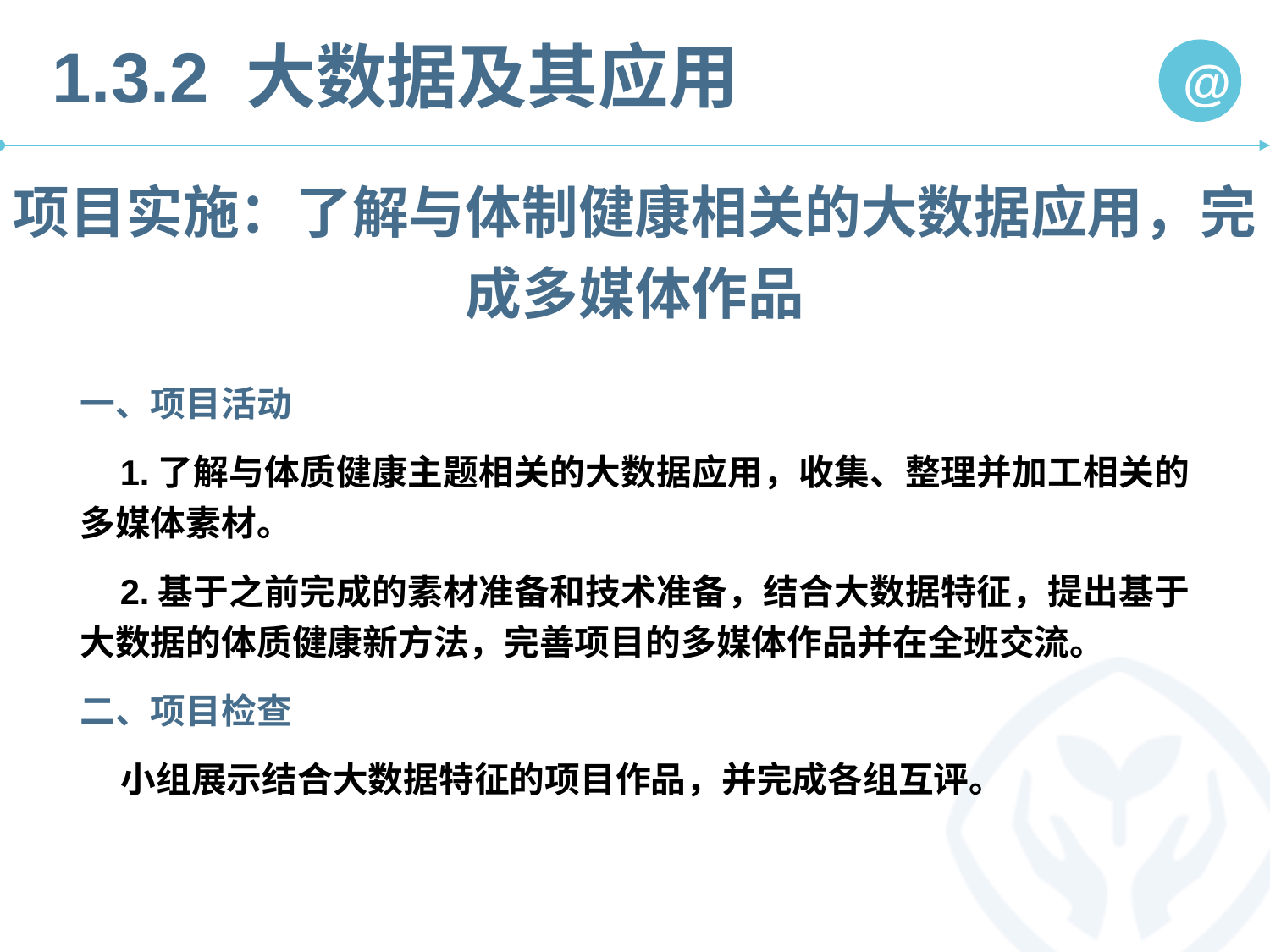

项目实施：了解与体制健康相关的大数据应用，完成多媒体作品
一、项目活动
    1.了解与体质健康主题相关的大数据应用，收集、整理并加工相关的多媒体素材。
    2.基于之前完成的素材准备和技术准备，结合大数据特征，提出基于大数据的体质健康新方法，完善项目的多媒体作品并在全班交流。
二、项目检查
    小组展示结合大数据特征的项目作品，并完成各组互评。